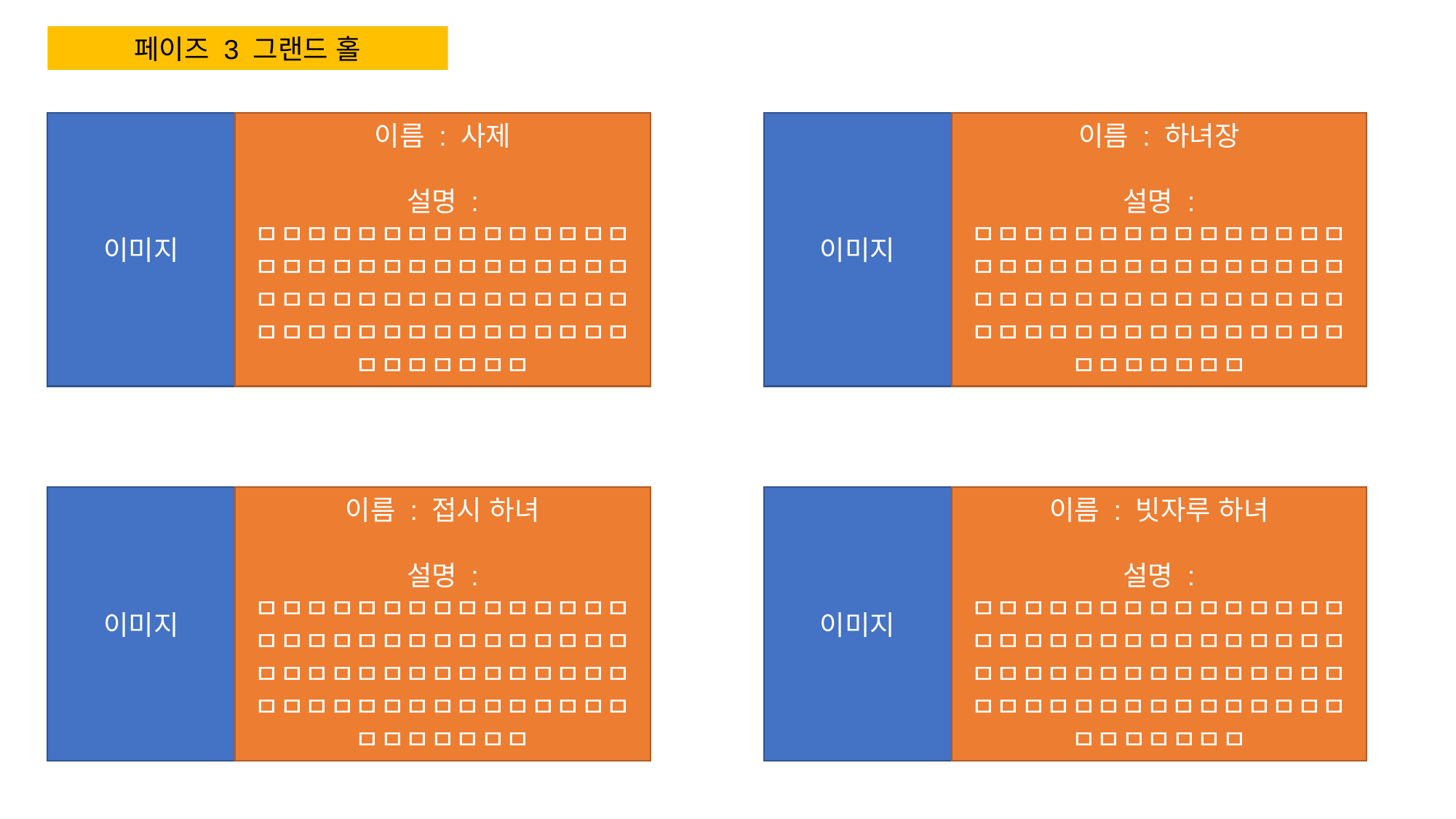

페이즈 3 그랜드 홀
이미지
이름 : 하녀장

설명 : ㅁㅁㅁㅁㅁㅁㅁㅁㅁㅁㅁㅁㅁㅁㅁㅁㅁㅁㅁㅁㅁㅁㅁㅁㅁㅁㅁㅁㅁㅁㅁㅁㅁㅁㅁㅁㅁㅁㅁㅁㅁㅁㅁㅁㅁㅁㅁㅁㅁㅁㅁㅁㅁㅁㅁㅁㅁㅁㅁㅁㅁㅁㅁㅁㅁㅁㅁ
이미지
이름 : 사제

설명 : ㅁㅁㅁㅁㅁㅁㅁㅁㅁㅁㅁㅁㅁㅁㅁㅁㅁㅁㅁㅁㅁㅁㅁㅁㅁㅁㅁㅁㅁㅁㅁㅁㅁㅁㅁㅁㅁㅁㅁㅁㅁㅁㅁㅁㅁㅁㅁㅁㅁㅁㅁㅁㅁㅁㅁㅁㅁㅁㅁㅁㅁㅁㅁㅁㅁㅁㅁ
이미지
이름 : 빗자루 하녀

설명 : ㅁㅁㅁㅁㅁㅁㅁㅁㅁㅁㅁㅁㅁㅁㅁㅁㅁㅁㅁㅁㅁㅁㅁㅁㅁㅁㅁㅁㅁㅁㅁㅁㅁㅁㅁㅁㅁㅁㅁㅁㅁㅁㅁㅁㅁㅁㅁㅁㅁㅁㅁㅁㅁㅁㅁㅁㅁㅁㅁㅁㅁㅁㅁㅁㅁㅁㅁ
이미지
이름 : 접시 하녀

설명 : ㅁㅁㅁㅁㅁㅁㅁㅁㅁㅁㅁㅁㅁㅁㅁㅁㅁㅁㅁㅁㅁㅁㅁㅁㅁㅁㅁㅁㅁㅁㅁㅁㅁㅁㅁㅁㅁㅁㅁㅁㅁㅁㅁㅁㅁㅁㅁㅁㅁㅁㅁㅁㅁㅁㅁㅁㅁㅁㅁㅁㅁㅁㅁㅁㅁㅁㅁ